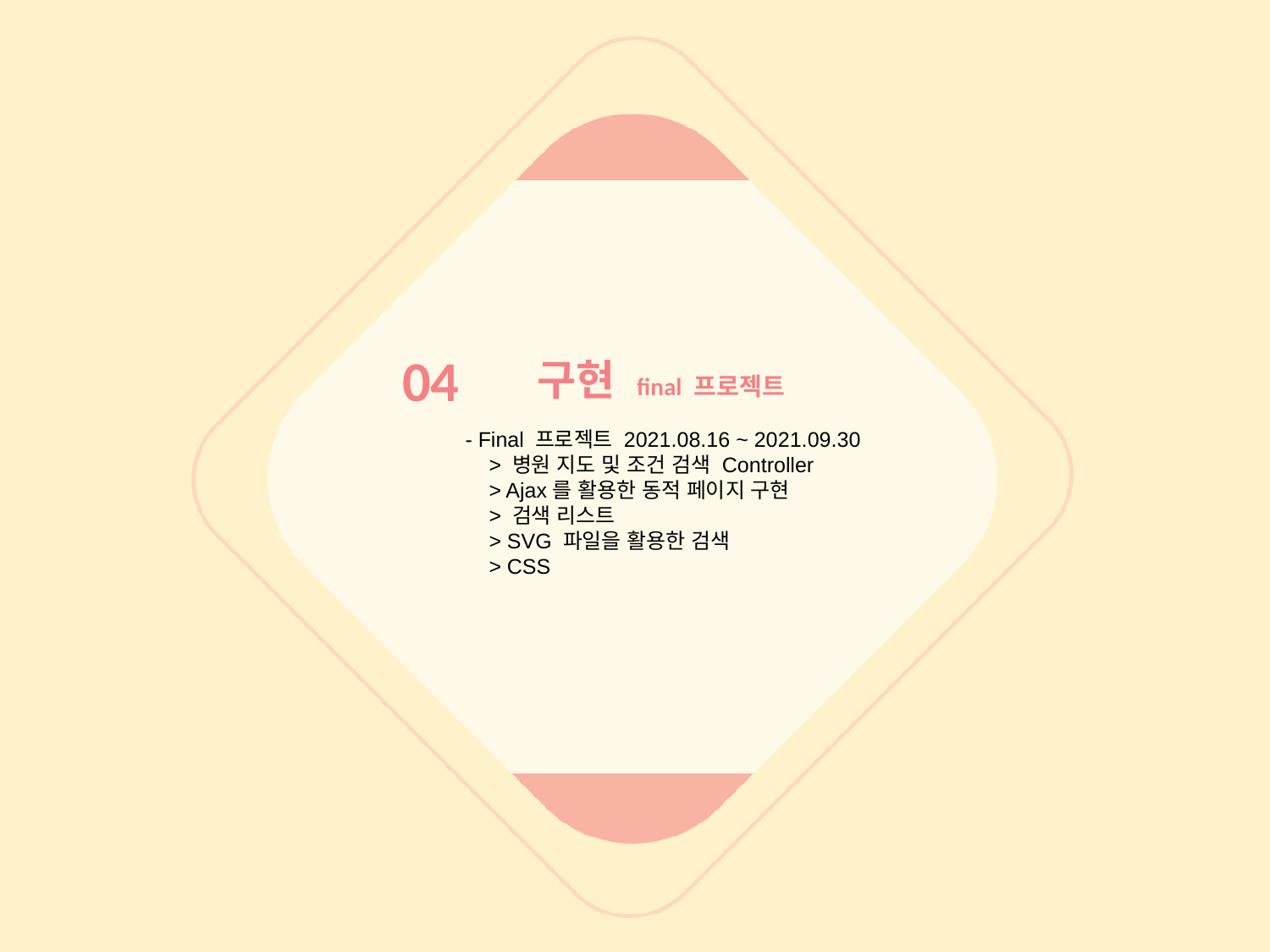

04
구현 final 프로젝트
- Final 프로젝트 2021.08.16 ~ 2021.09.30
    > 병원 지도 및 조건 검색 Controller
    > Ajax를 활용한 동적 페이지 구현
    > 검색 리스트
    > SVG 파일을 활용한 검색
    > CSS